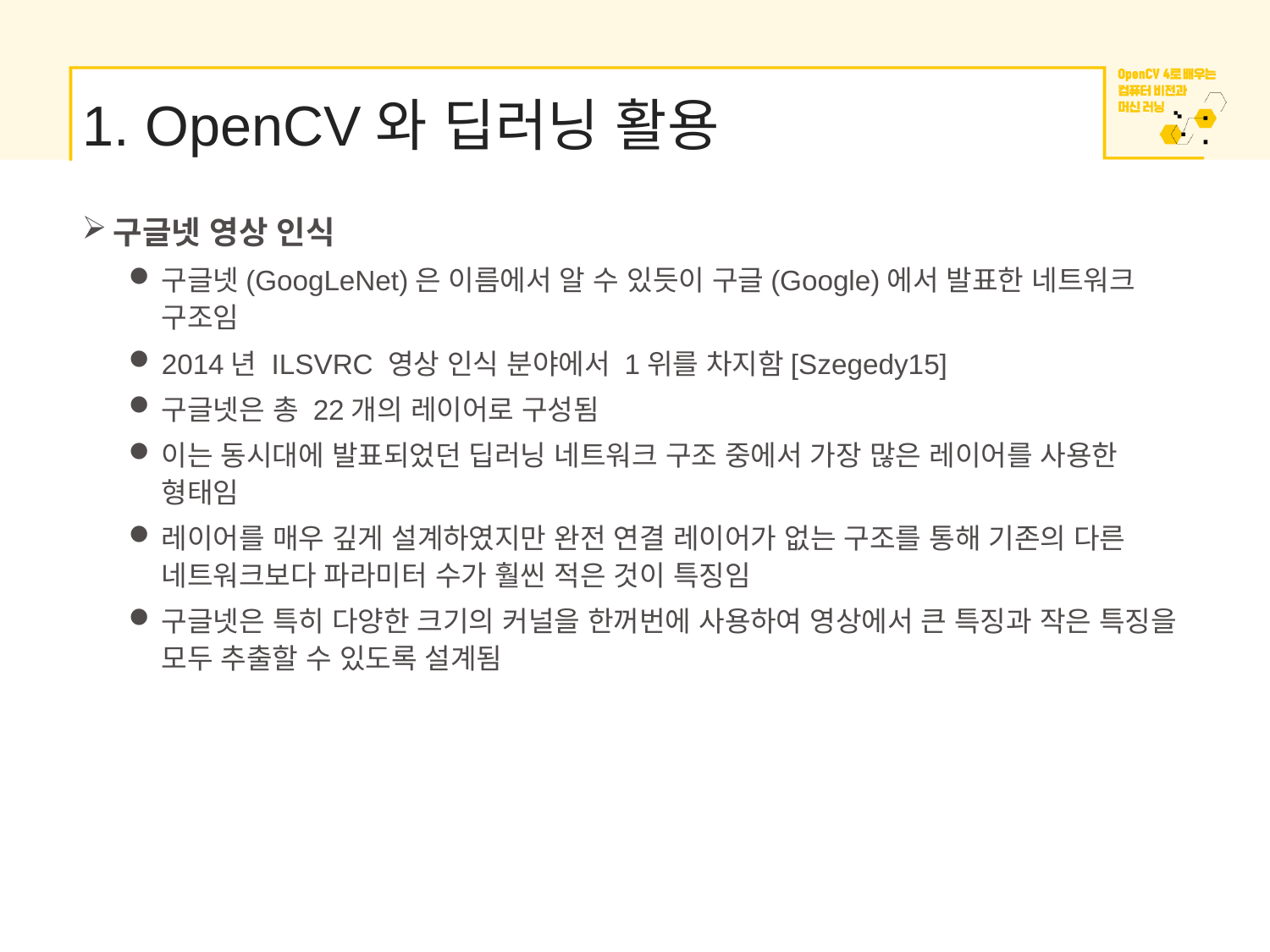

# 1. OpenCV와 딥러닝 활용
구글넷 영상 인식
구글넷(GoogLeNet)은 이름에서 알 수 있듯이 구글(Google)에서 발표한 네트워크 구조임
2014년 ILSVRC 영상 인식 분야에서 1위를 차지함[Szegedy15]
구글넷은 총 22개의 레이어로 구성됨
이는 동시대에 발표되었던 딥러닝 네트워크 구조 중에서 가장 많은 레이어를 사용한 형태임
레이어를 매우 깊게 설계하였지만 완전 연결 레이어가 없는 구조를 통해 기존의 다른 네트워크보다 파라미터 수가 훨씬 적은 것이 특징임
구글넷은 특히 다양한 크기의 커널을 한꺼번에 사용하여 영상에서 큰 특징과 작은 특징을 모두 추출할 수 있도록 설계됨